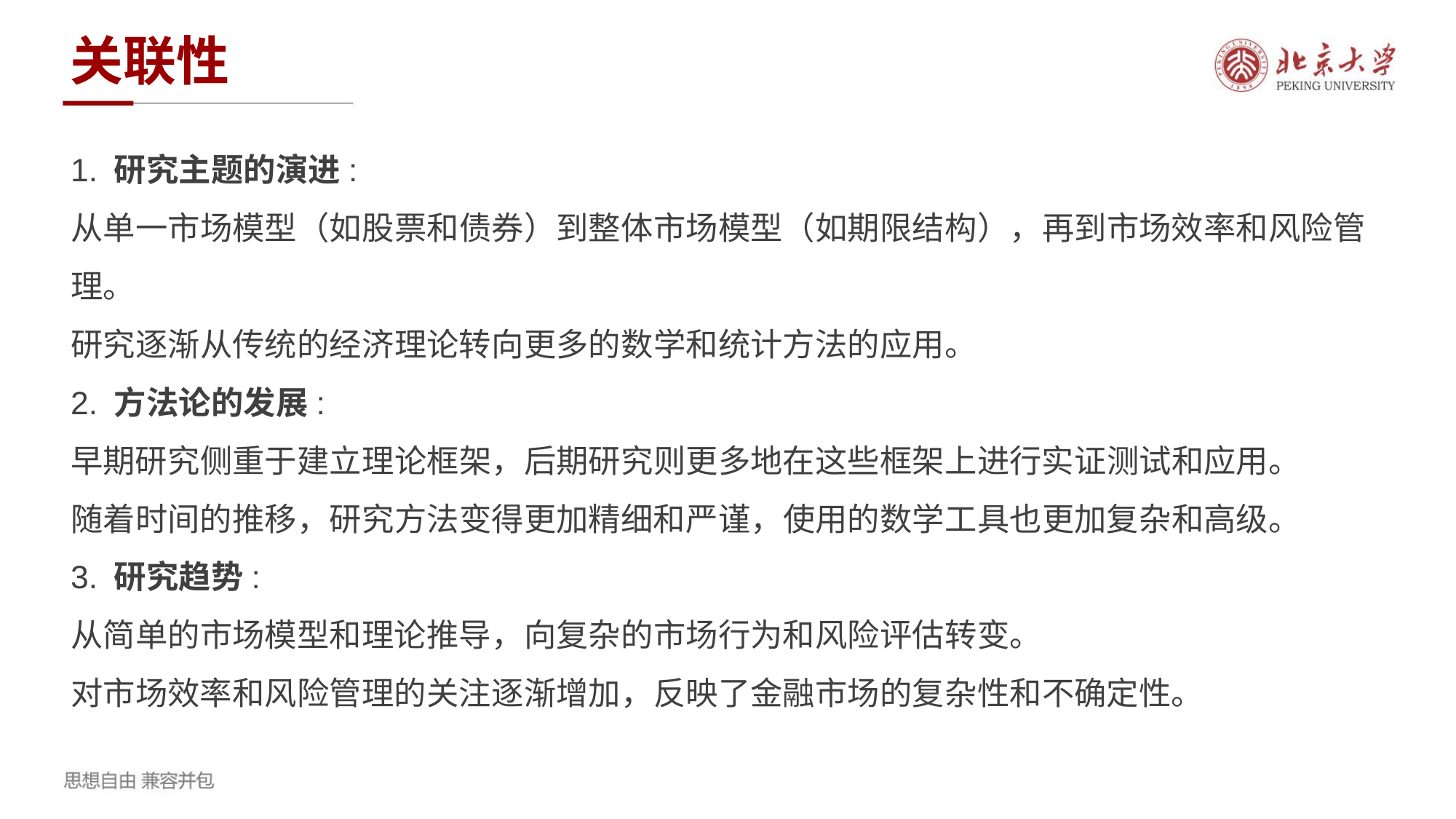

关联性
1. 研究主题的演进:
从单一市场模型（如股票和债券）到整体市场模型（如期限结构），再到市场效率和风险管理。
研究逐渐从传统的经济理论转向更多的数学和统计方法的应用。
2. 方法论的发展:
早期研究侧重于建立理论框架，后期研究则更多地在这些框架上进行实证测试和应用。
随着时间的推移，研究方法变得更加精细和严谨，使用的数学工具也更加复杂和高级。
3. 研究趋势:
从简单的市场模型和理论推导，向复杂的市场行为和风险评估转变。
对市场效率和风险管理的关注逐渐增加，反映了金融市场的复杂性和不确定性。